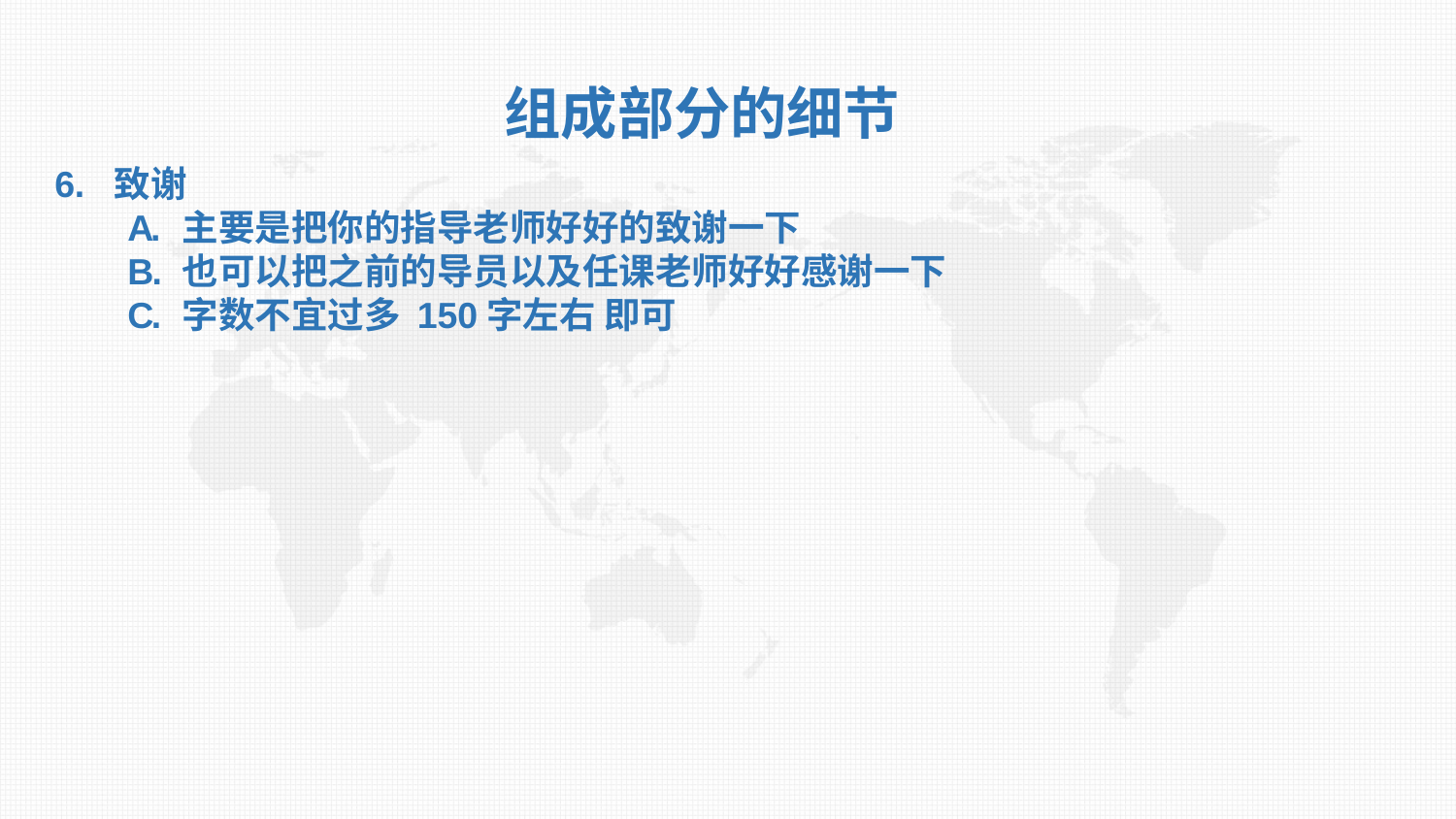

组成部分的细节
6.  致谢
主要是把你的指导老师好好的致谢一下
也可以把之前的导员以及任课老师好好感谢一下
字数不宜过多 150字左右 即可